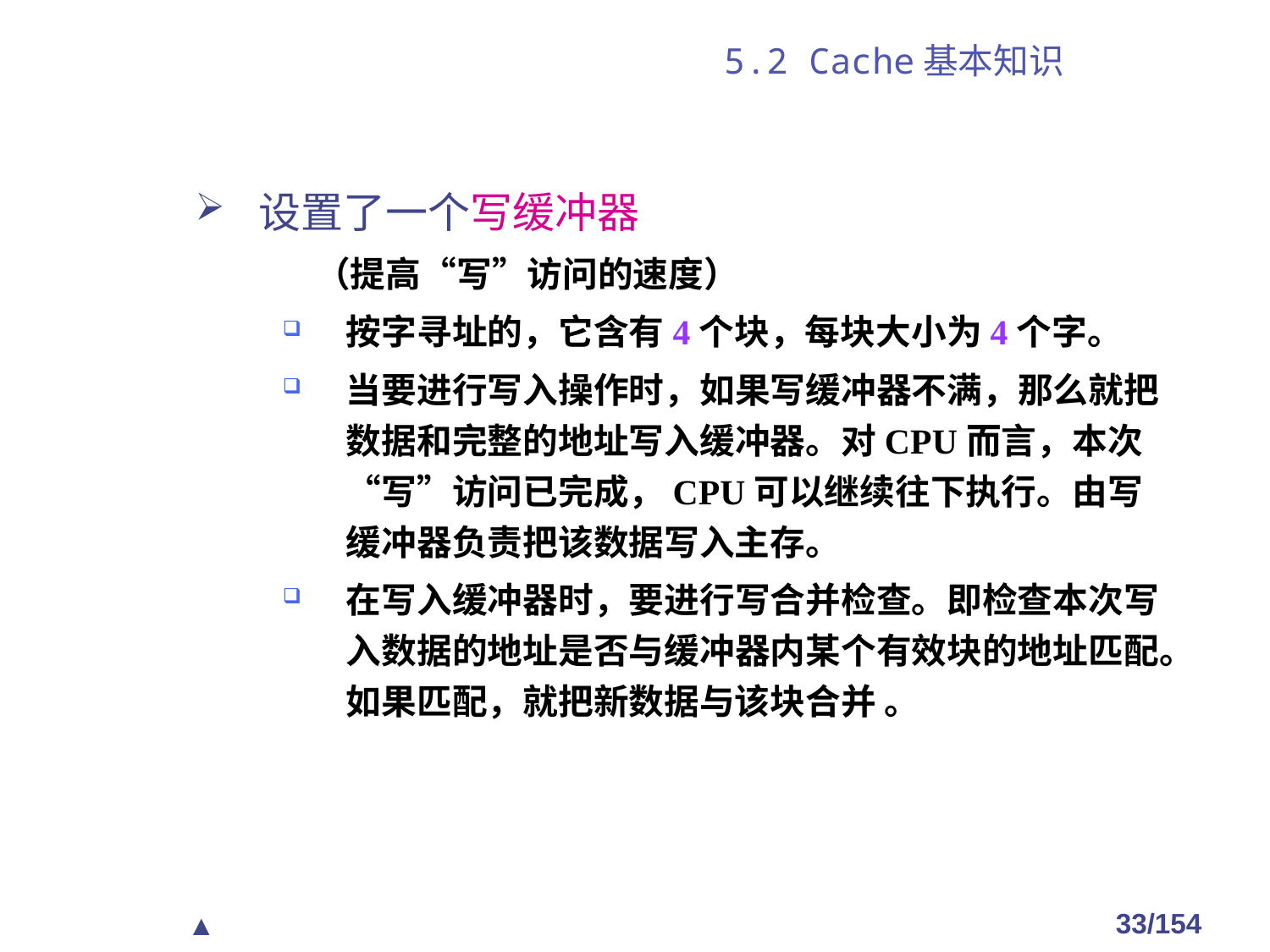

# 5.2 Cache基本知识
设置了一个写缓冲器
   （提高“写”访问的速度）
按字寻址的，它含有4个块，每块大小为4个字。
当要进行写入操作时，如果写缓冲器不满，那么就把数据和完整的地址写入缓冲器。对CPU而言，本次“写”访问已完成，CPU可以继续往下执行。由写缓冲器负责把该数据写入主存。
在写入缓冲器时，要进行写合并检查。即检查本次写入数据的地址是否与缓冲器内某个有效块的地址匹配。如果匹配，就把新数据与该块合并 。